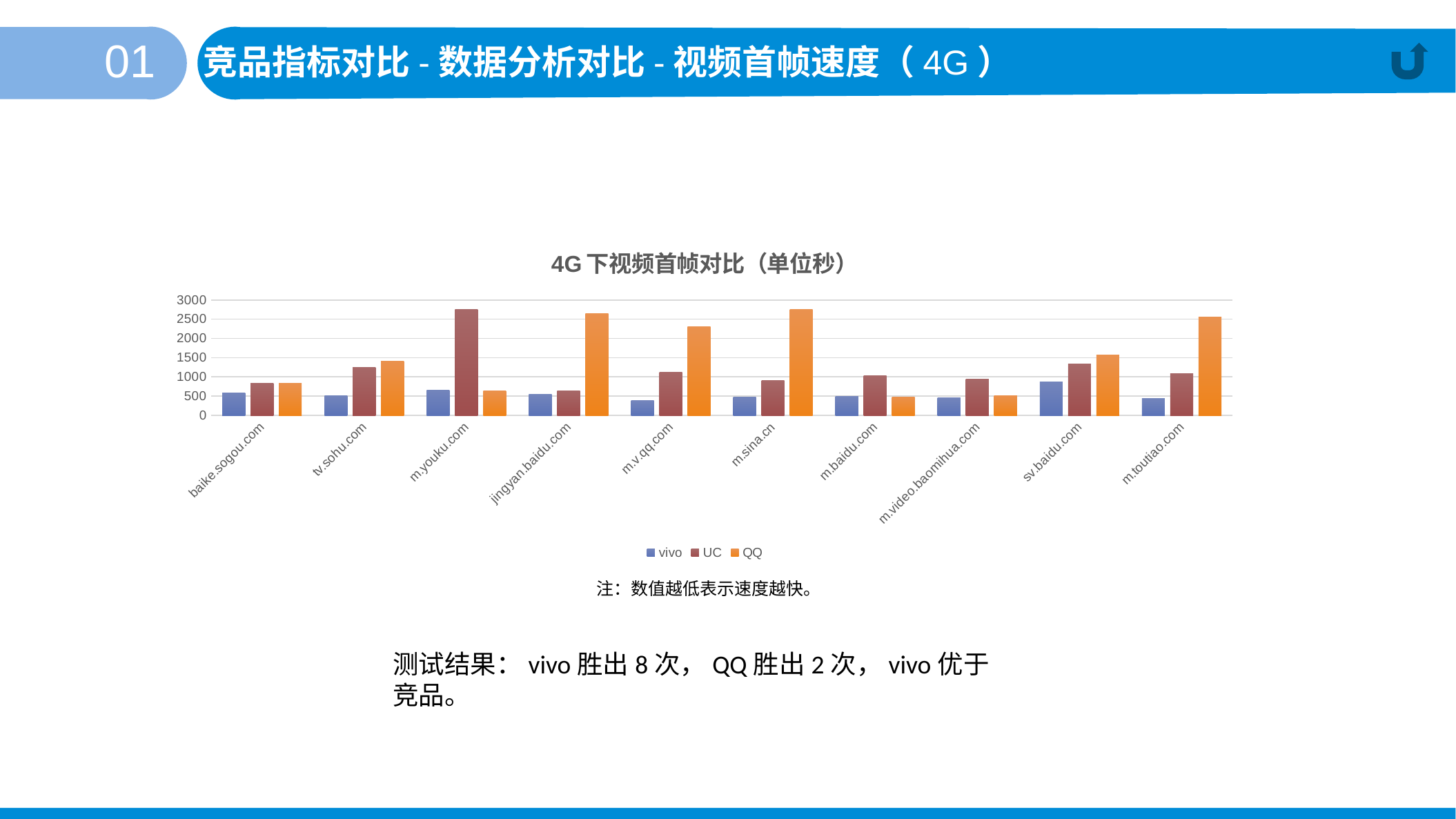

01

竞品指标对比-数据分析对比-视频首帧速度（4G）

### Chart: 4G下视频首帧对比（单位秒）

| Category | vivo | UC | QQ |
|---|---|---|---|
| baike.sogou.com | 584.0 | 830.0 | 830.0 |
| tv.sohu.com | 509.0 | 1242.0 | 1417.0 |
| m.youku.com | 662.0 | 2763.0 | 642.0 |
| jingyan.baidu.com | 556.0 | 640.0 | 2651.0 |
| m.v.qq.com | 390.0 | 1125.0 | 2300.0 |
| m.sina.cn | 470.0 | 910.0 | 2758.0 |
| m.baidu.com | 493.0 | 1025.0 | 472.0 |
| m.video.baomihua.com | 455.0 | 942.0 | 504.0 |
| sv.baidu.com | 862.0 | 1344.0 | 1562.0 |
| m.toutiao.com | 431.0 | 1087.0 | 2555.0 |
注：数值越低表示速度越快。
测试结果：vivo胜出8次，QQ胜出2次，vivo优于竞品。